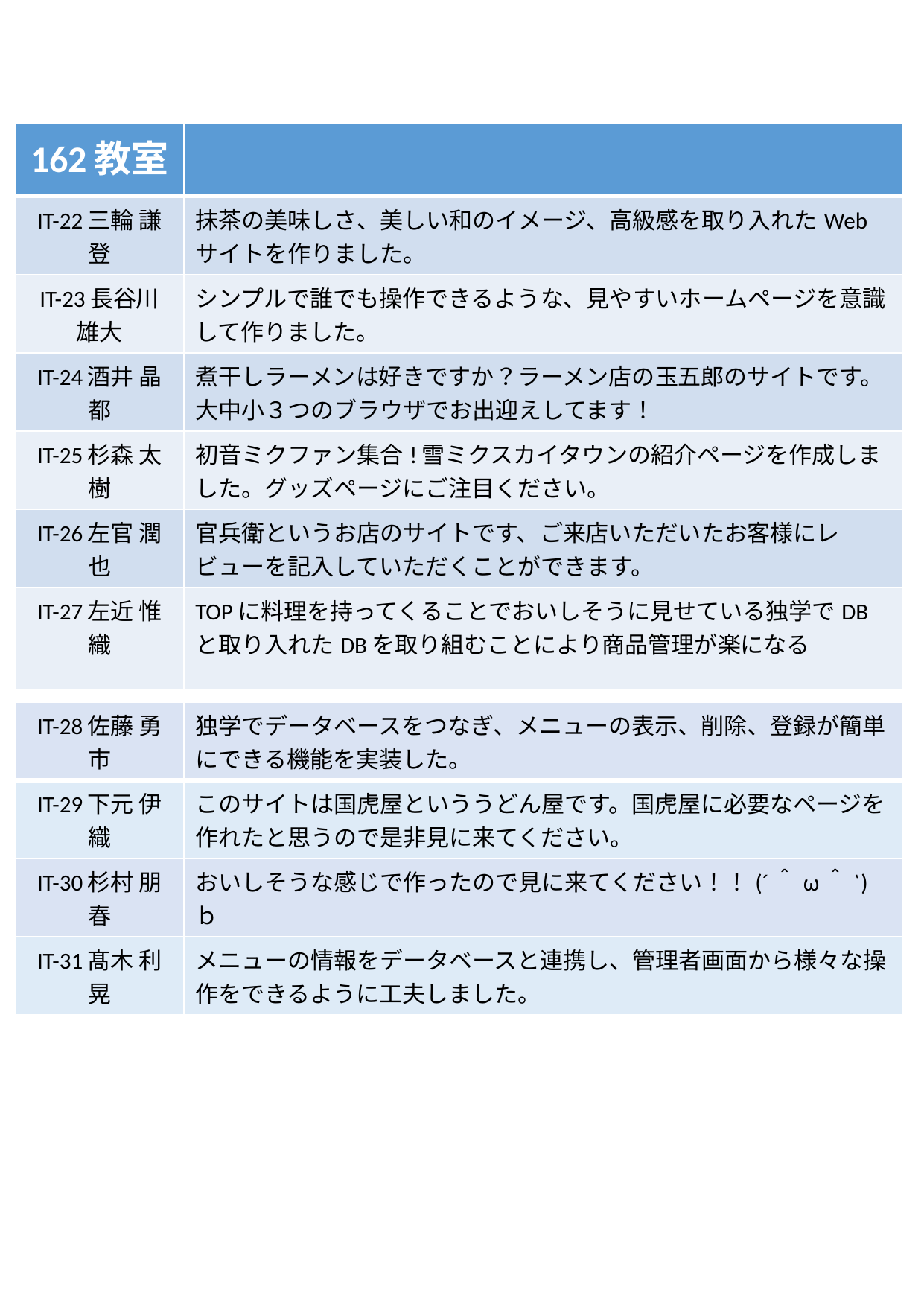

| 162教室 |  |
| --- | --- |
| IT-22三輪 謙登 | 抹茶の美味しさ、美しい和のイメージ、高級感を取り入れたWebサイトを作りました。 |
| IT-23長谷川 雄大 | シンプルで誰でも操作できるような、見やすいホームページを意識して作りました。 |
| IT-24酒井 晶都 | 煮干しラーメンは好きですか？ラーメン店の玉五郎のサイトです。大中小３つのブラウザでお出迎えしてます！ |
| IT-25杉森 太樹 | 初音ミクファン集合!雪ミクスカイタウンの紹介ページを作成しました。グッズページにご注目ください。 |
| IT-26左官 潤也 | 官兵衛というお店のサイトです、ご来店いただいたお客様にレビューを記入していただくことができます。 |
| IT-27左近 惟織 | TOPに料理を持ってくることでおいしそうに見せている独学でDBと取り入れたDBを取り組むことにより商品管理が楽になる |
| IT-28佐藤 勇市 | 独学でデータベースをつなぎ、メニューの表示、削除、登録が簡単にできる機能を実装した。 |
| --- | --- |
| IT-29下元 伊織 | このサイトは国虎屋といううどん屋です。国虎屋に必要なページを作れたと思うので是非見に来てください。 |
| IT-30杉村 朋春 | おいしそうな感じで作ったので見に来てください！！(´＾ω＾`)ｂ |
| IT-31髙木 利晃 | メニューの情報をデータベースと連携し、管理者画面から様々な操作をできるように工夫しました。 |